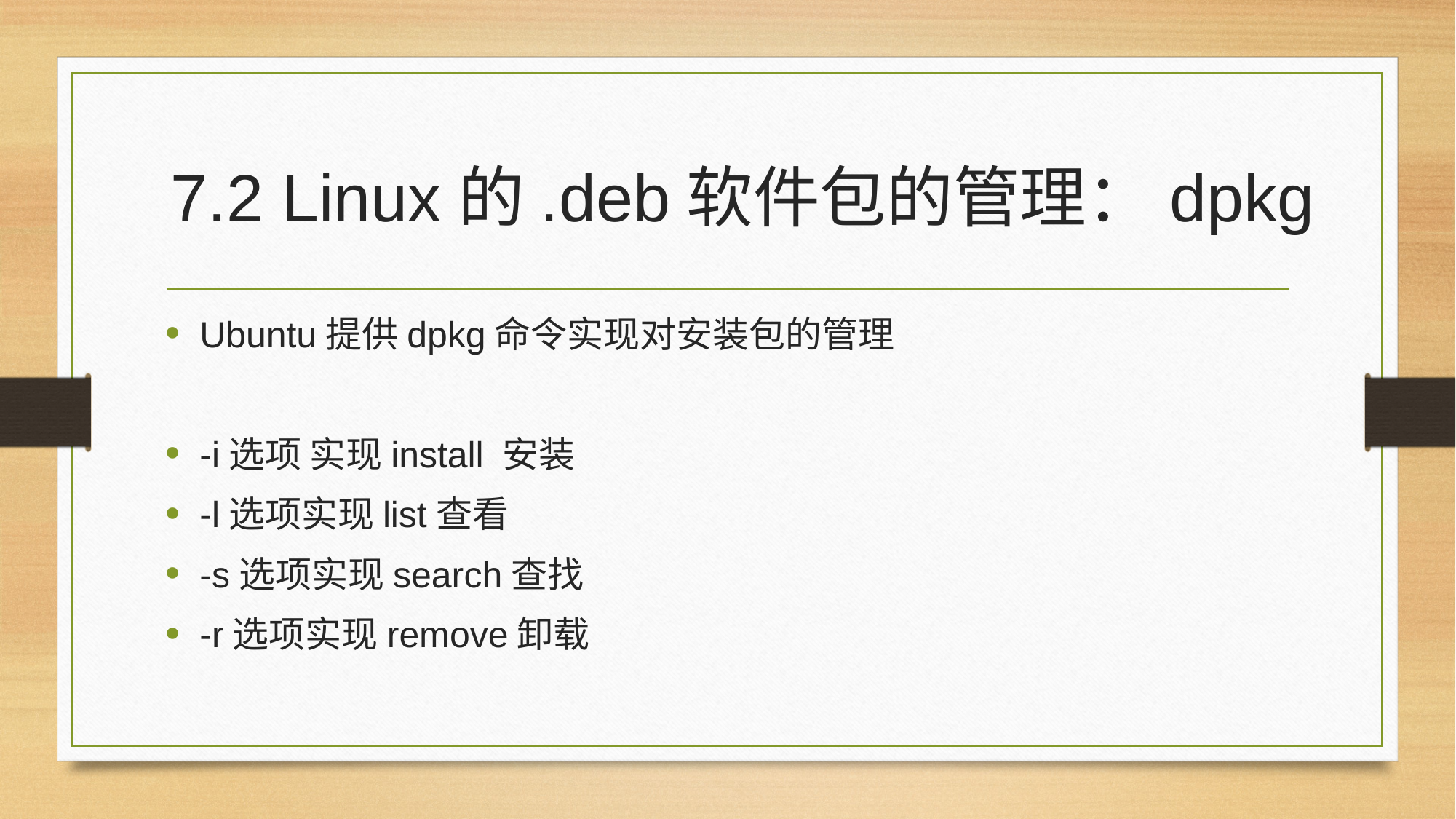

# 7.2 Linux的.deb软件包的管理：dpkg
Ubuntu提供dpkg命令实现对安装包的管理

-i选项 实现install 安装
-l选项实现list查看
-s选项实现search查找
-r选项实现remove卸载